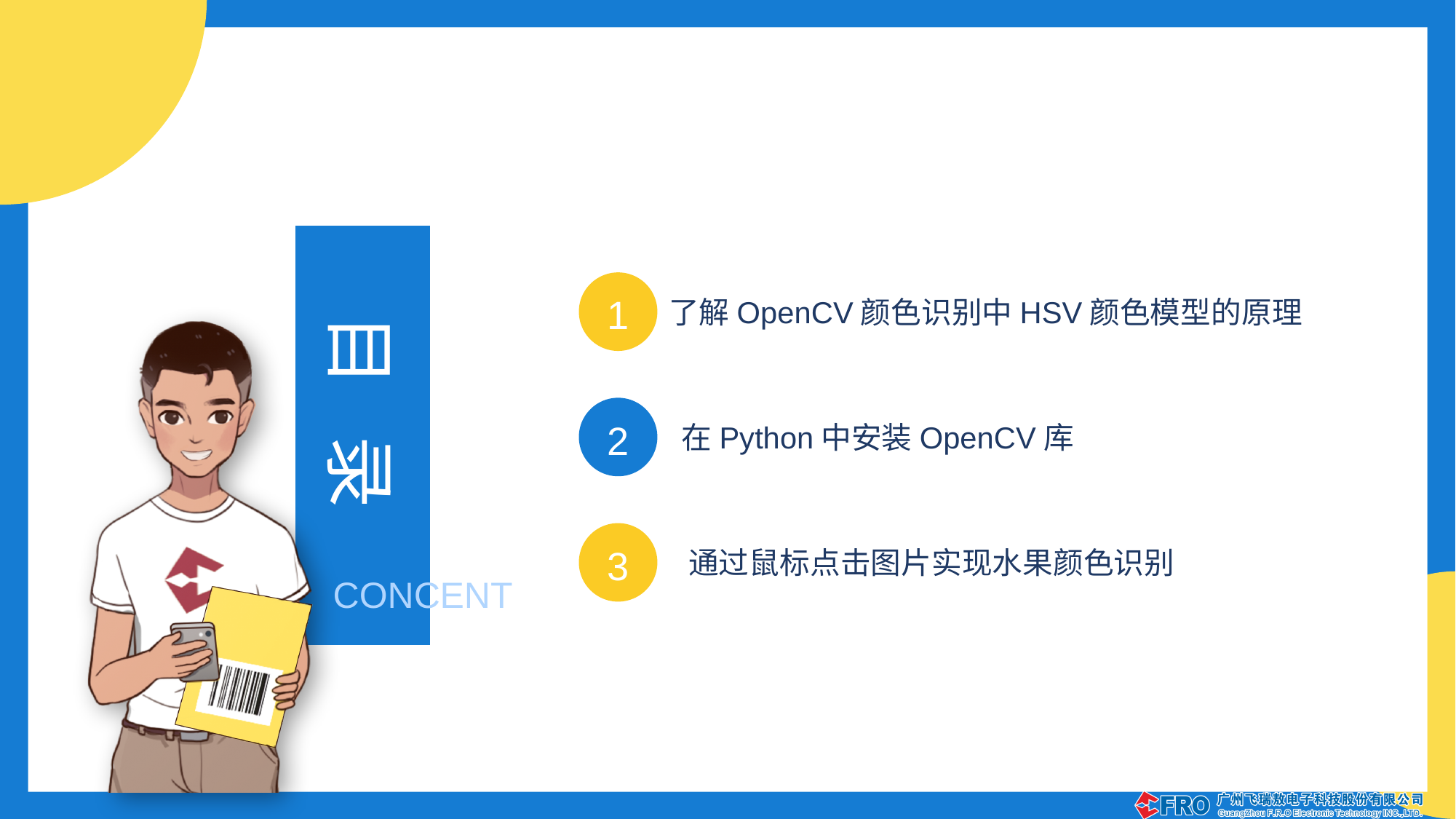

1
了解OpenCV颜色识别中HSV颜色模型的原理
2
在Python中安装OpenCV库
3
通过鼠标点击图片实现水果颜色识别